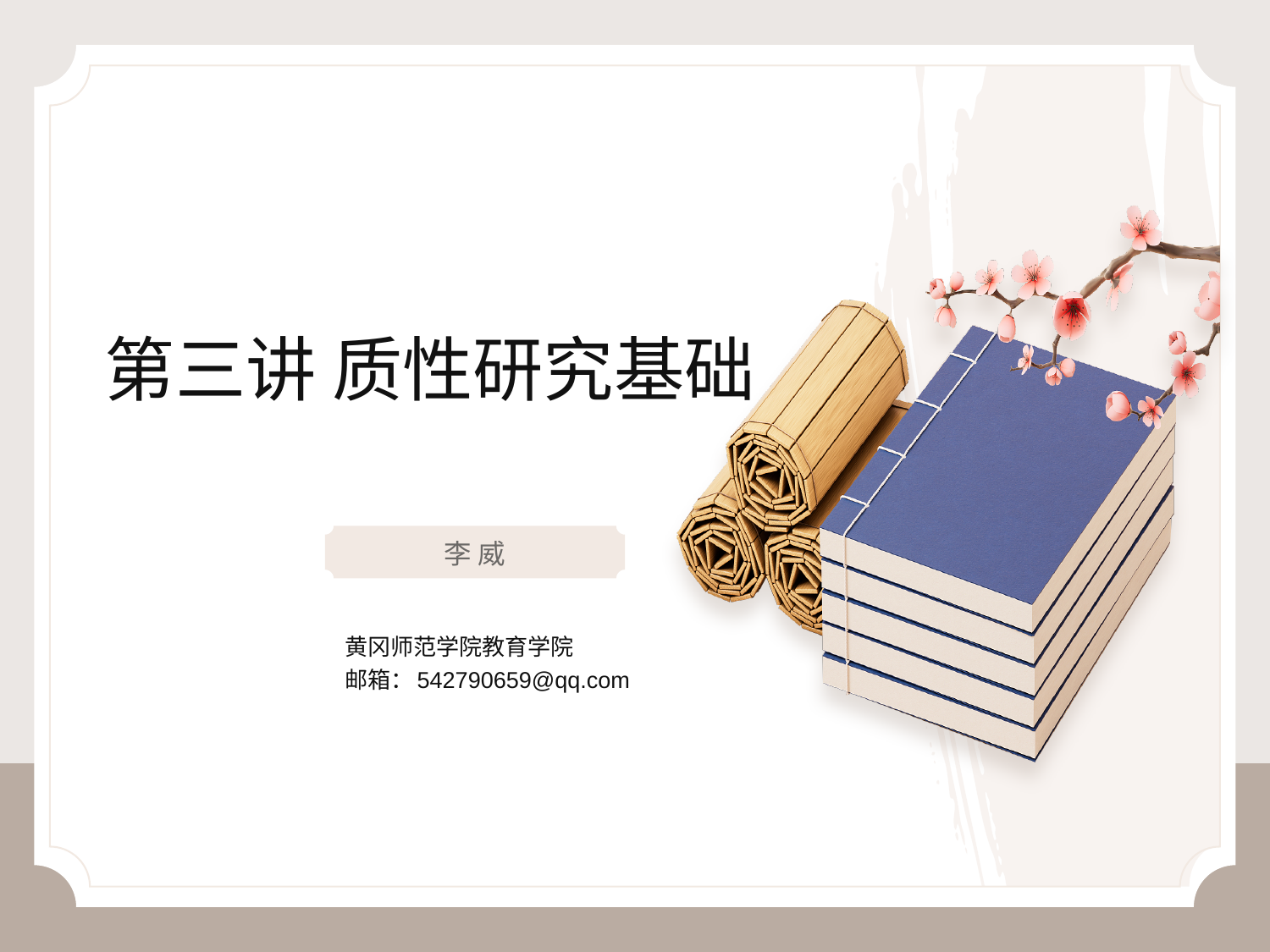

# 第三讲 质性研究基础
李 威
黄冈师范学院教育学院
邮箱：542790659@qq.com